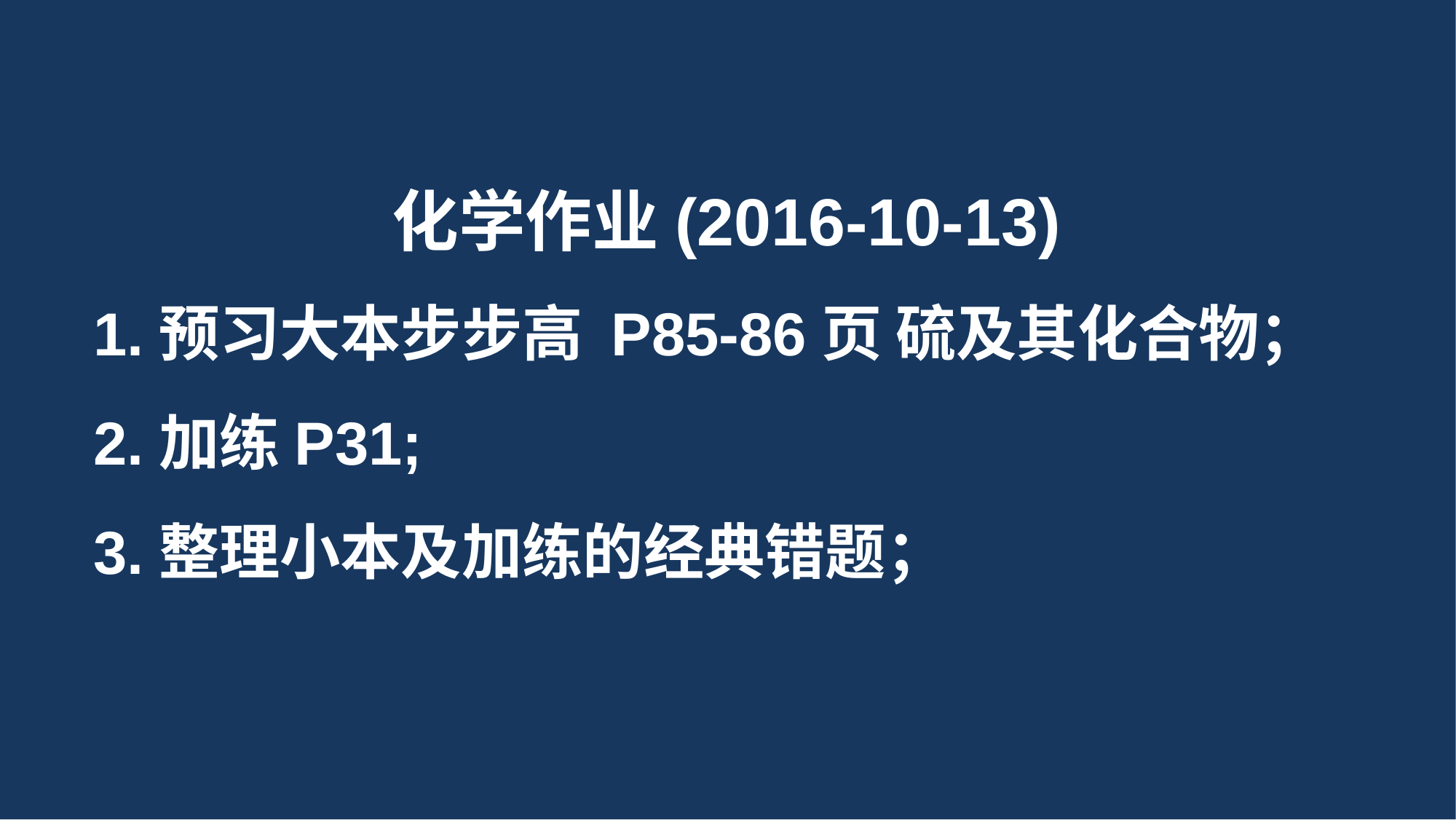

化学作业(2016-10-13)
1.预习大本步步高 P85-86页 硫及其化合物；
2.加练P31;
3.整理小本及加练的经典错题；